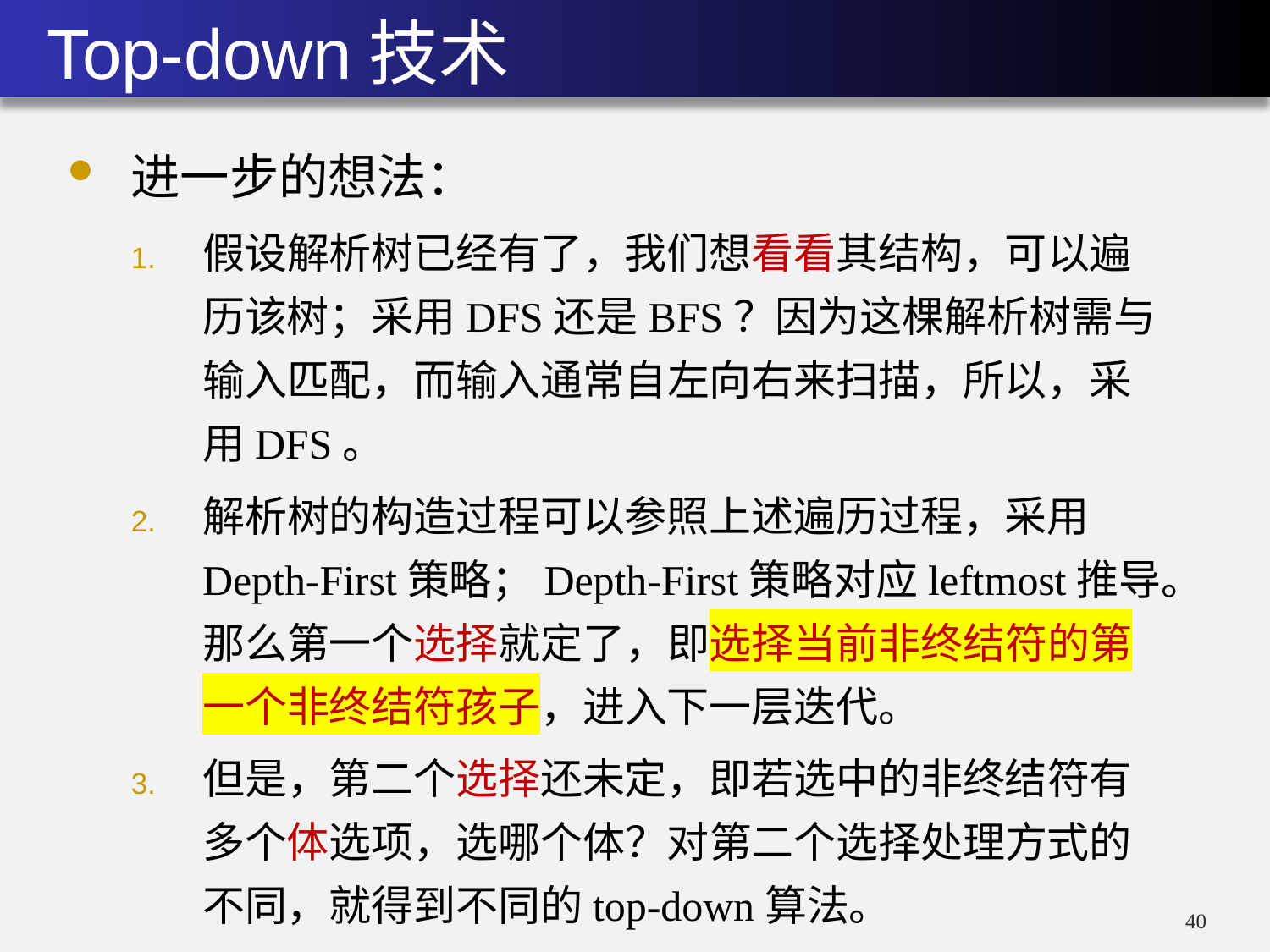

# Top-down技术
进一步的想法：
假设解析树已经有了，我们想看看其结构，可以遍历该树；采用DFS还是BFS？因为这棵解析树需与输入匹配，而输入通常自左向右来扫描，所以，采用DFS。
解析树的构造过程可以参照上述遍历过程，采用Depth-First策略；Depth-First策略对应leftmost推导。那么第一个选择就定了，即选择当前非终结符的第一个非终结符孩子，进入下一层迭代。
但是，第二个选择还未定，即若选中的非终结符有多个体选项，选哪个体？对第二个选择处理方式的不同，就得到不同的top-down算法。
40